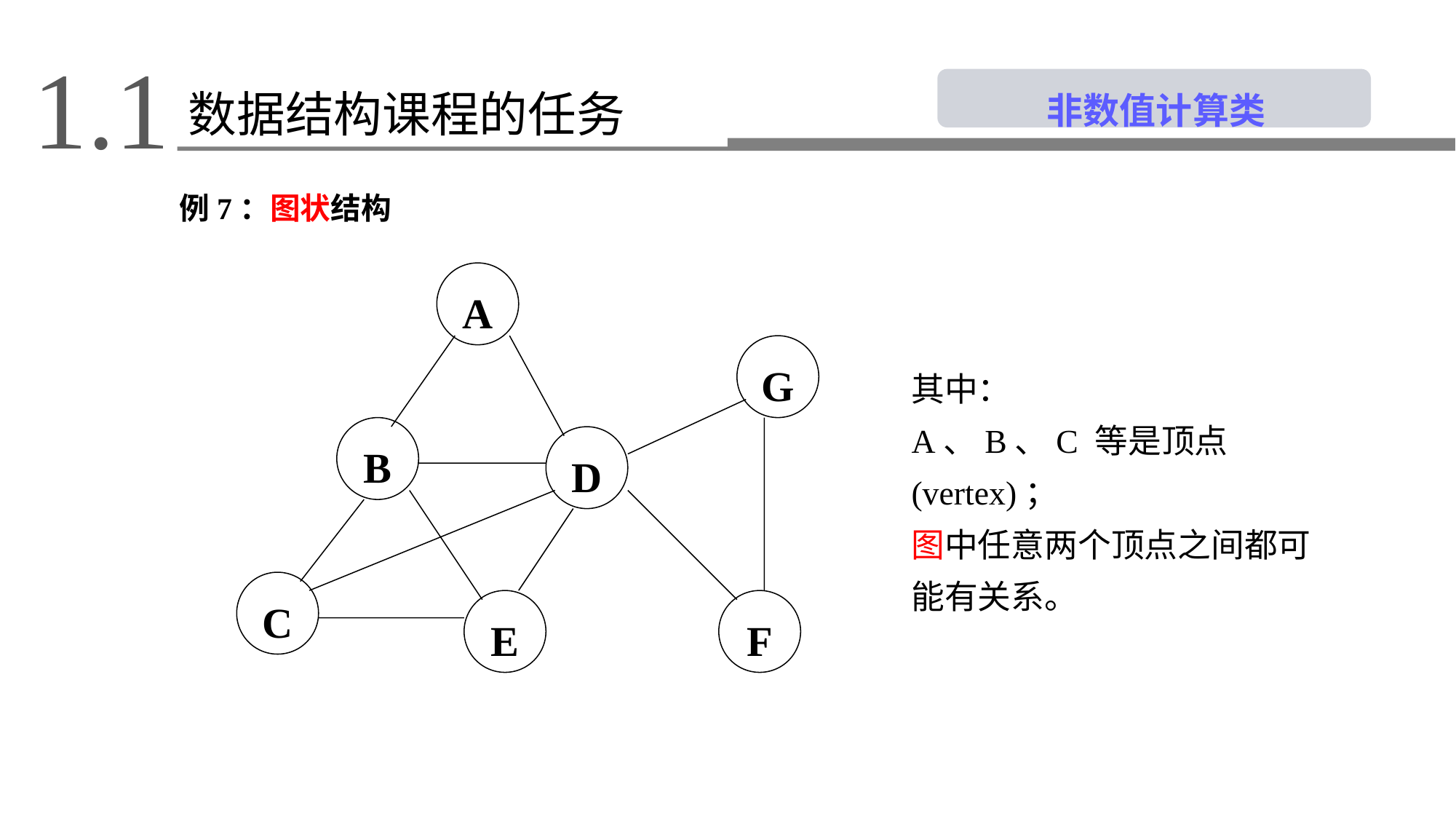

1.1

 非数值计算类
数据结构课程的任务

例7：图状结构
A

G
其中：
A、B、C 等是顶点(vertex)；
图中任意两个顶点之间都可能有关系。

B

D

C
E
F